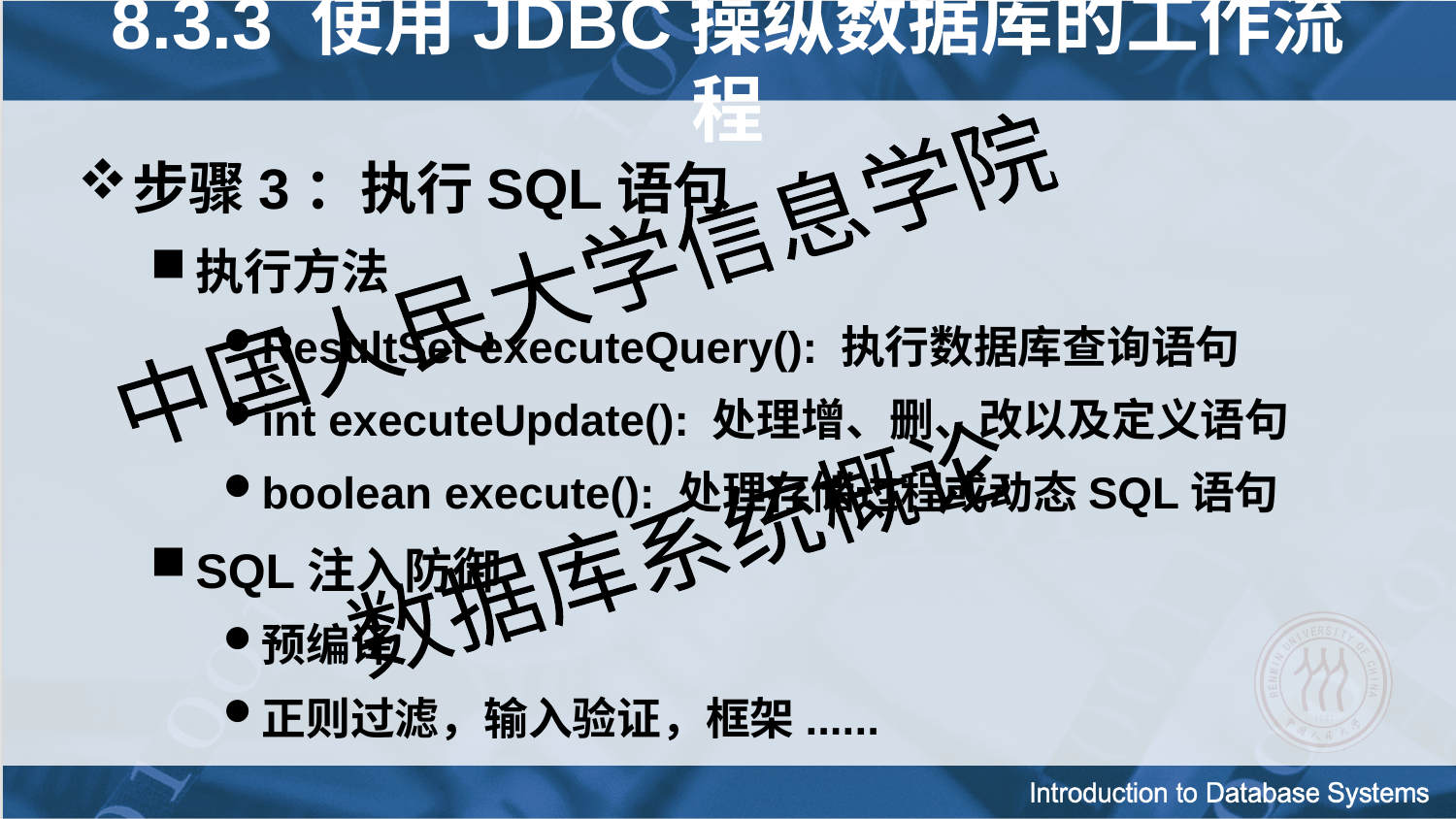

8.3.3 使用JDBC操纵数据库的工作流程
步骤3：执行SQL语句
执行方法
ResultSet executeQuery(): 执行数据库查询语句
int executeUpdate(): 处理增、删、改以及定义语句
boolean execute(): 处理存储过程或动态SQL语句
SQL注入防御
预编译
正则过滤，输入验证，框架......